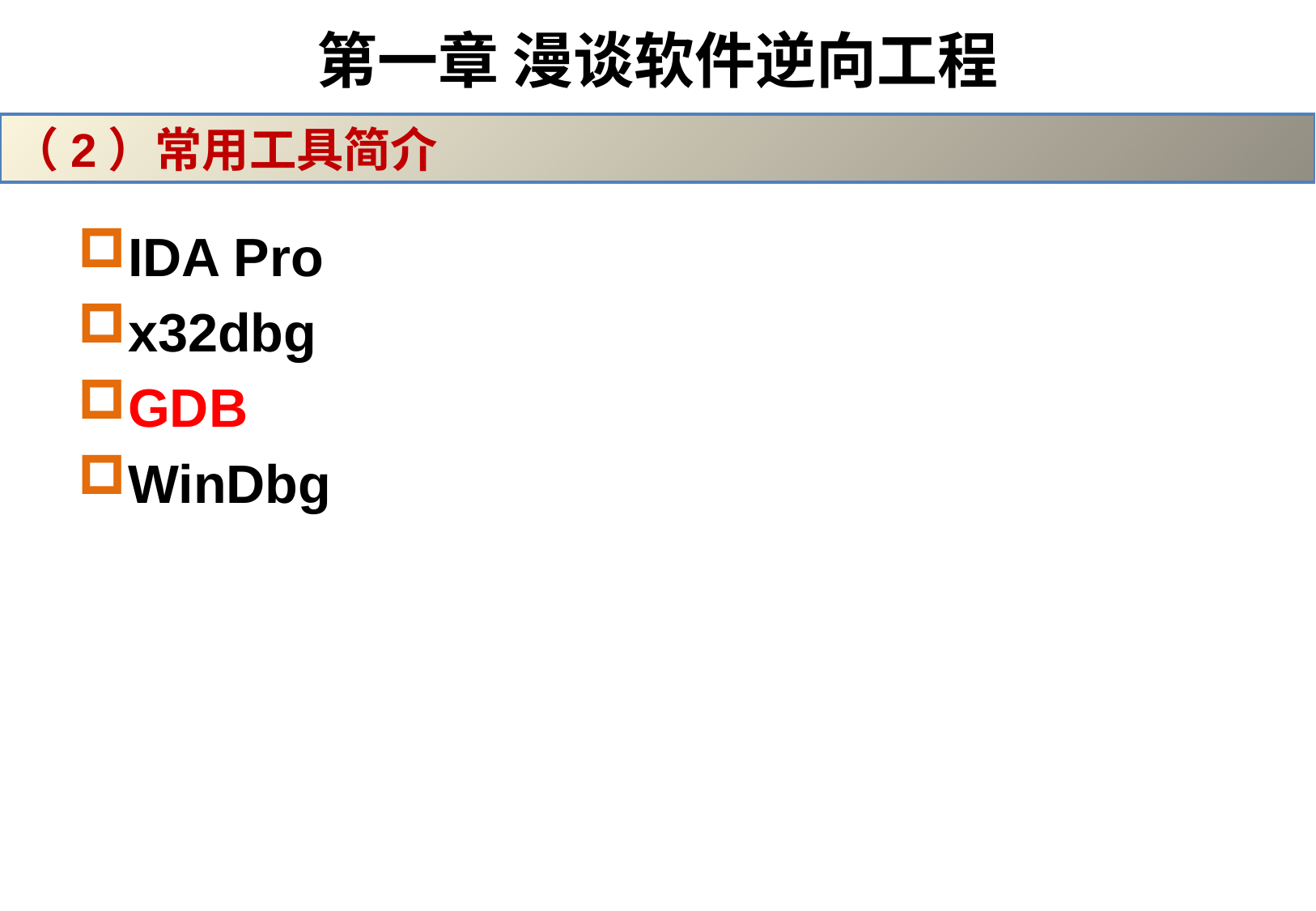

# 第一章 漫谈软件逆向工程
（2）常用工具简介
IDA Pro
x32dbg
GDB
WinDbg